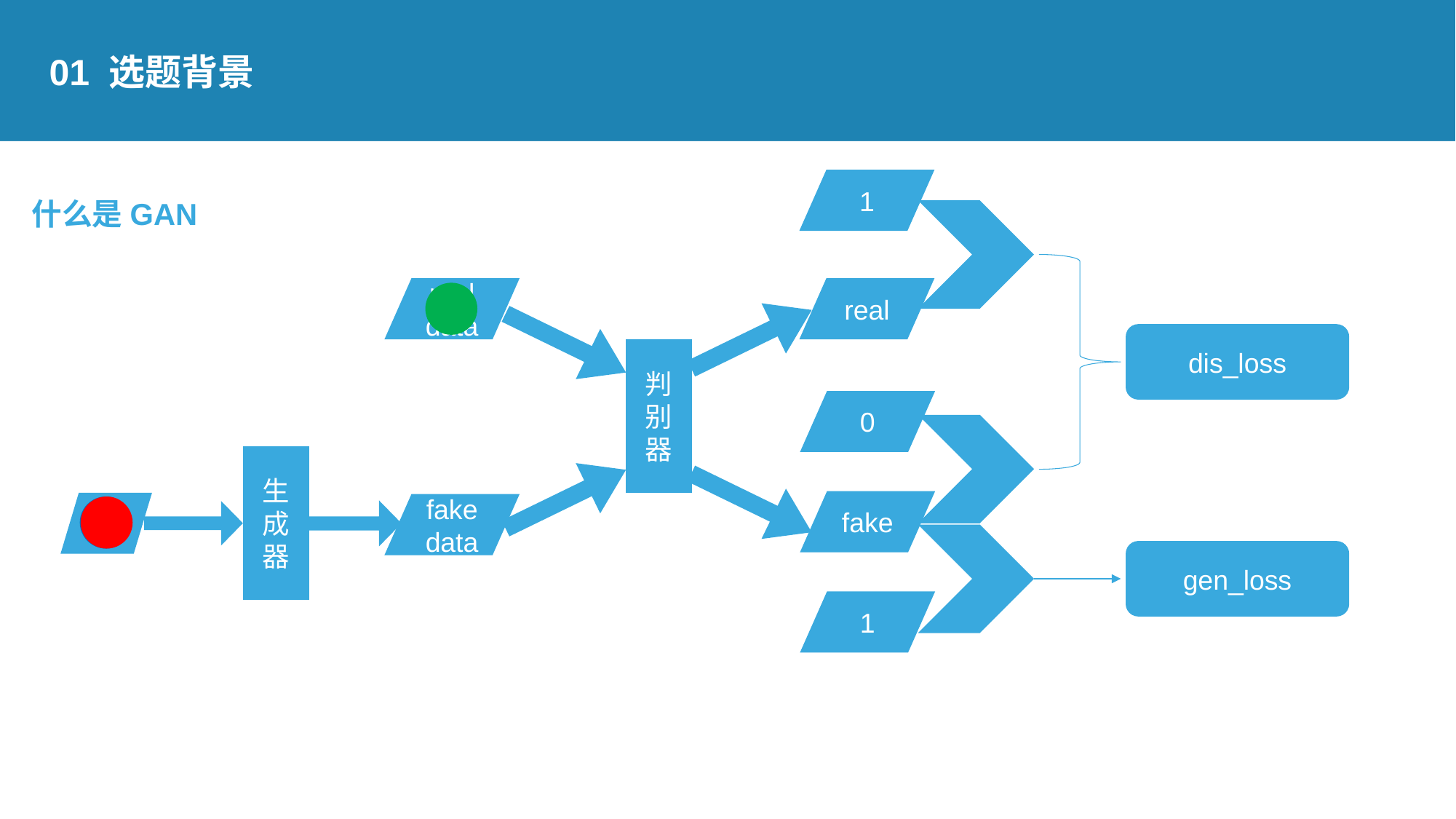

01 选题背景
1

dis_loss
0

什么是GAN
real data
real

判别器
生成器

fake
z
fake data

gen_loss
1